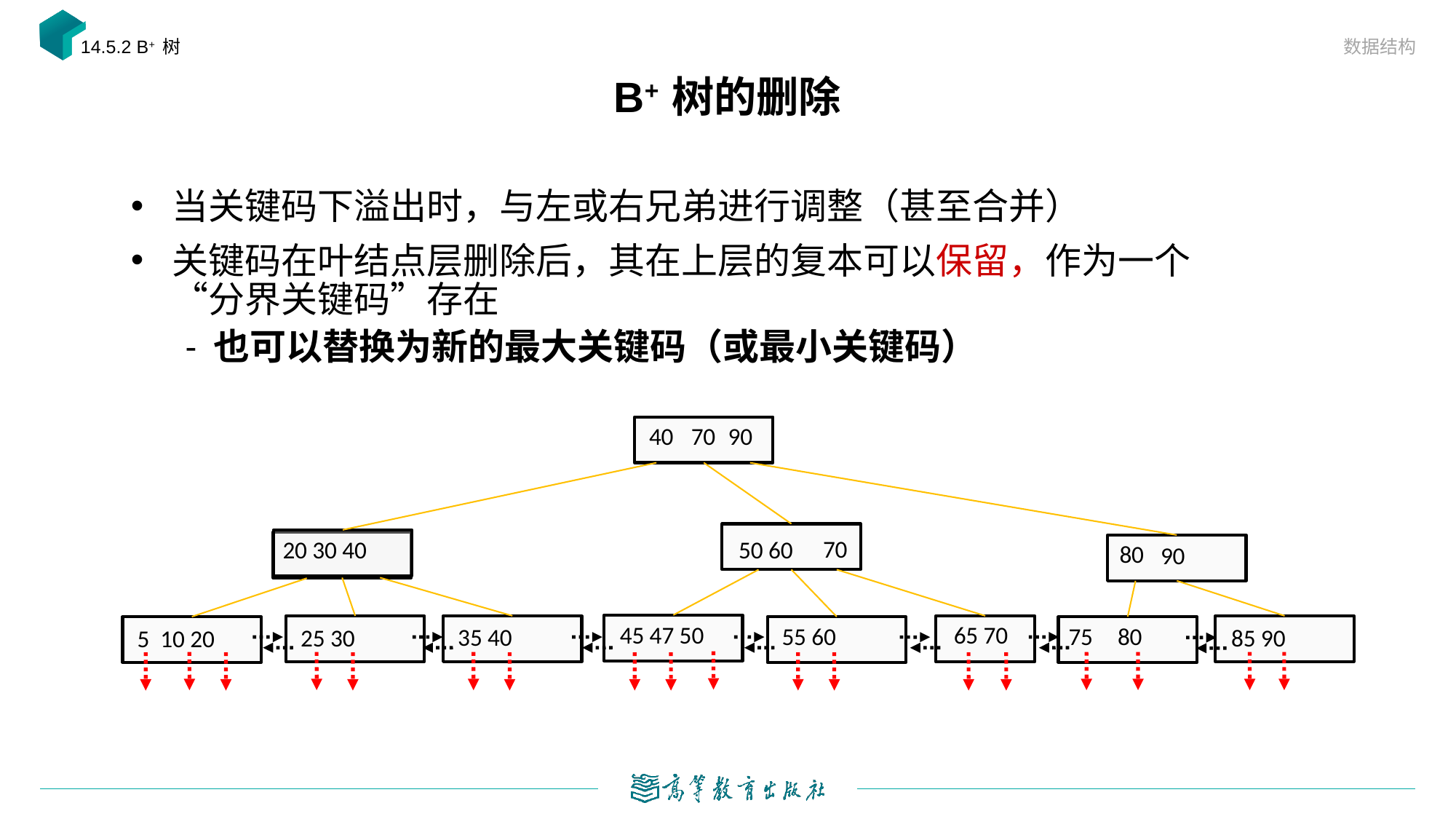

数据结构
14.5.2 B+ 树
# B+ 树的删除
当关键码下溢出时，与左或右兄弟进行调整（甚至合并）
关键码在叶结点层删除后，其在上层的复本可以保留，作为一个“分界关键码”存在
- 也可以替换为新的最大关键码（或最小关键码）
70

40          90

50 60
20 30 40
70

80
90

45 47 50
65 70
80
55 60
75
35 40
25 30
85 90
5  10 20